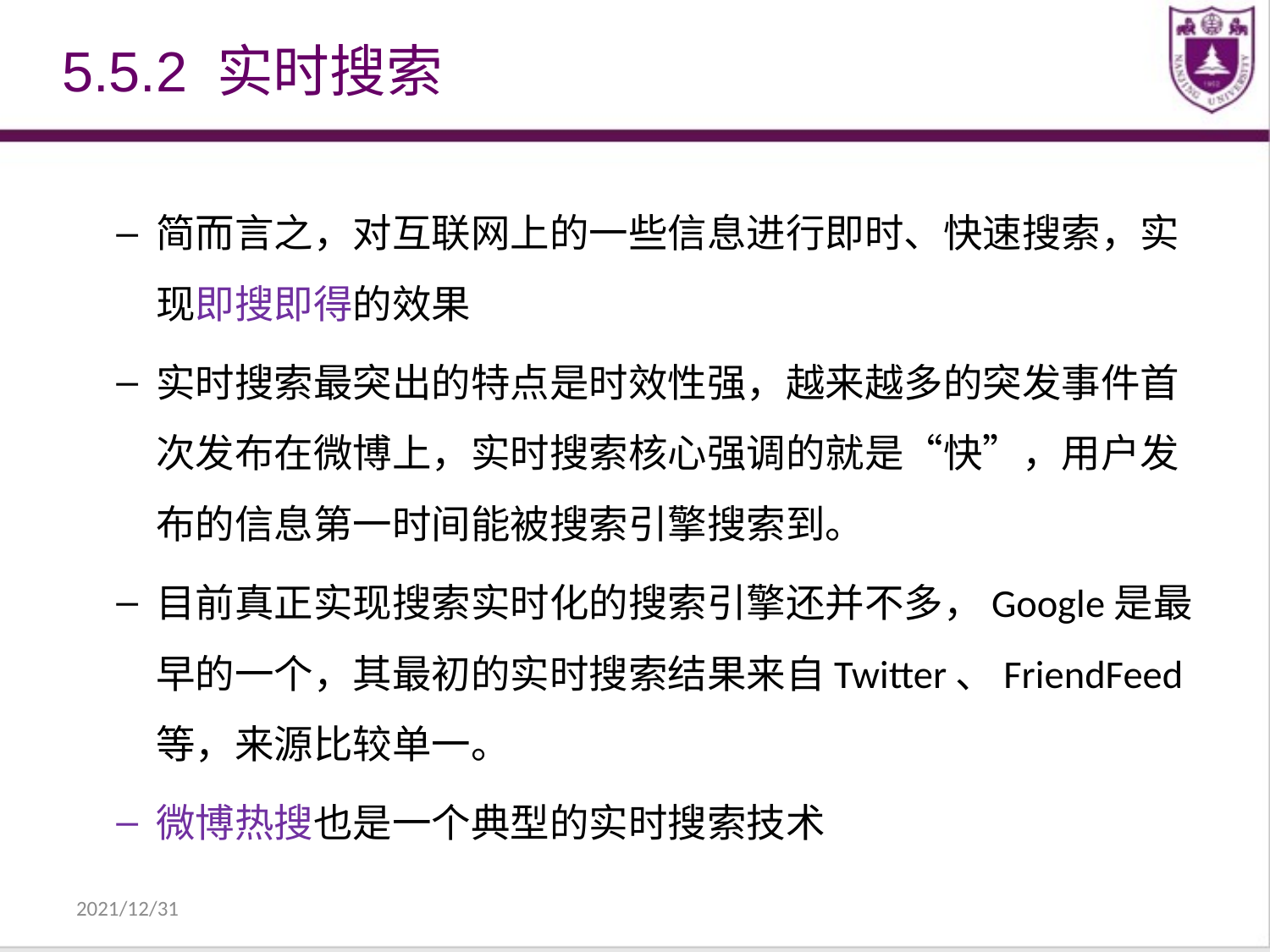

5.5.2 实时搜索
简而言之，对互联网上的一些信息进行即时、快速搜索，实现即搜即得的效果
实时搜索最突出的特点是时效性强，越来越多的突发事件首次发布在微博上，实时搜索核心强调的就是“快”，用户发布的信息第一时间能被搜索引擎搜索到。
目前真正实现搜索实时化的搜索引擎还并不多，Google是最早的一个，其最初的实时搜索结果来自Twitter、FriendFeed等，来源比较单一。
微博热搜也是一个典型的实时搜索技术
2021/12/31